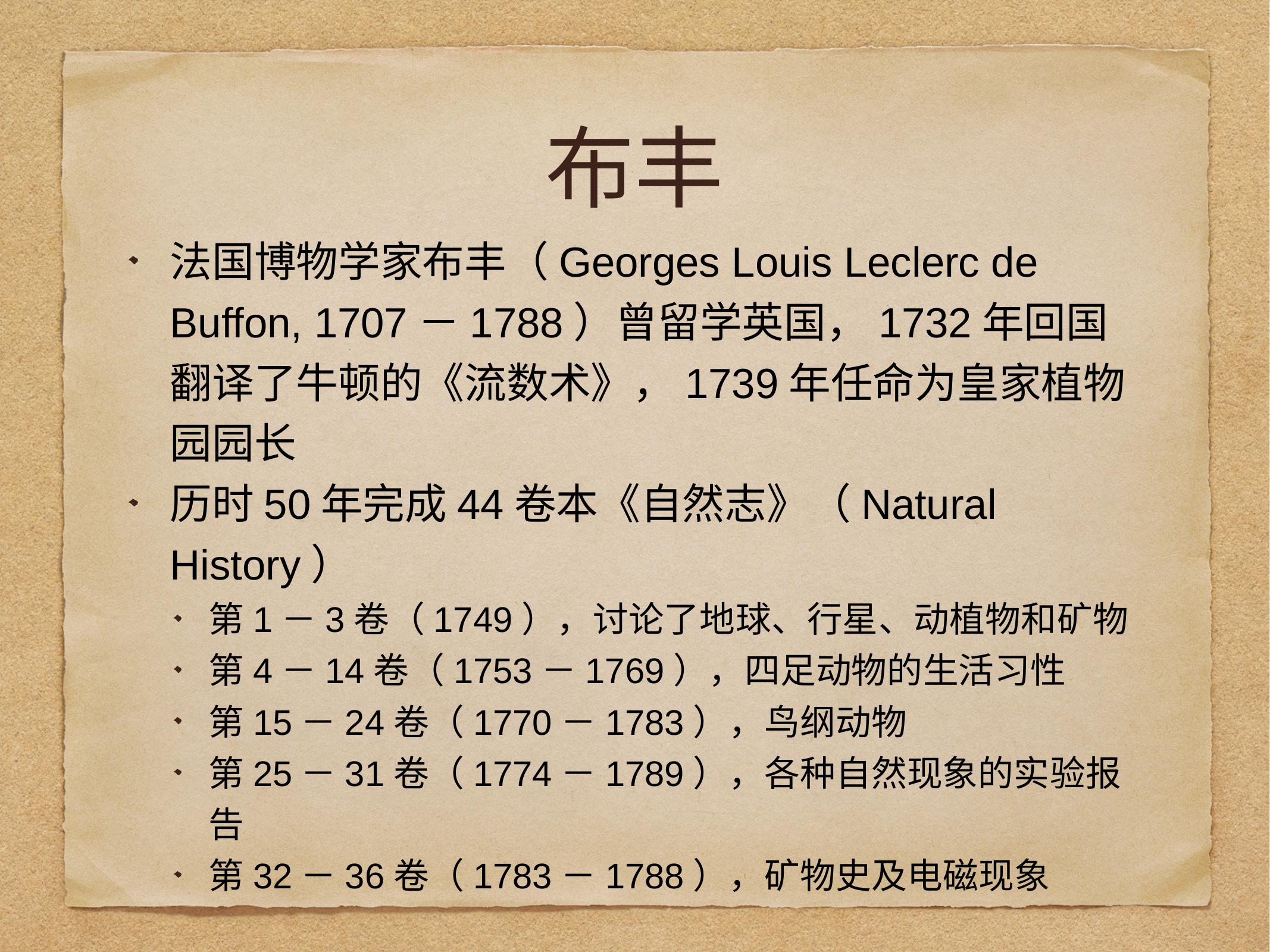

# 布丰
法国博物学家布丰（Georges Louis Leclerc de Buffon, 1707－1788）曾留学英国，1732年回国翻译了牛顿的《流数术》，1739年任命为皇家植物园园长
历时50年完成44卷本《自然志》（Natural History）
第1－3卷（1749），讨论了地球、行星、动植物和矿物
第4－14卷（1753－1769），四足动物的生活习性
第15－24卷（1770－1783），鸟纲动物
第25－31卷（1774－1789），各种自然现象的实验报告
第32－36卷（1783－1788），矿物史及电磁现象